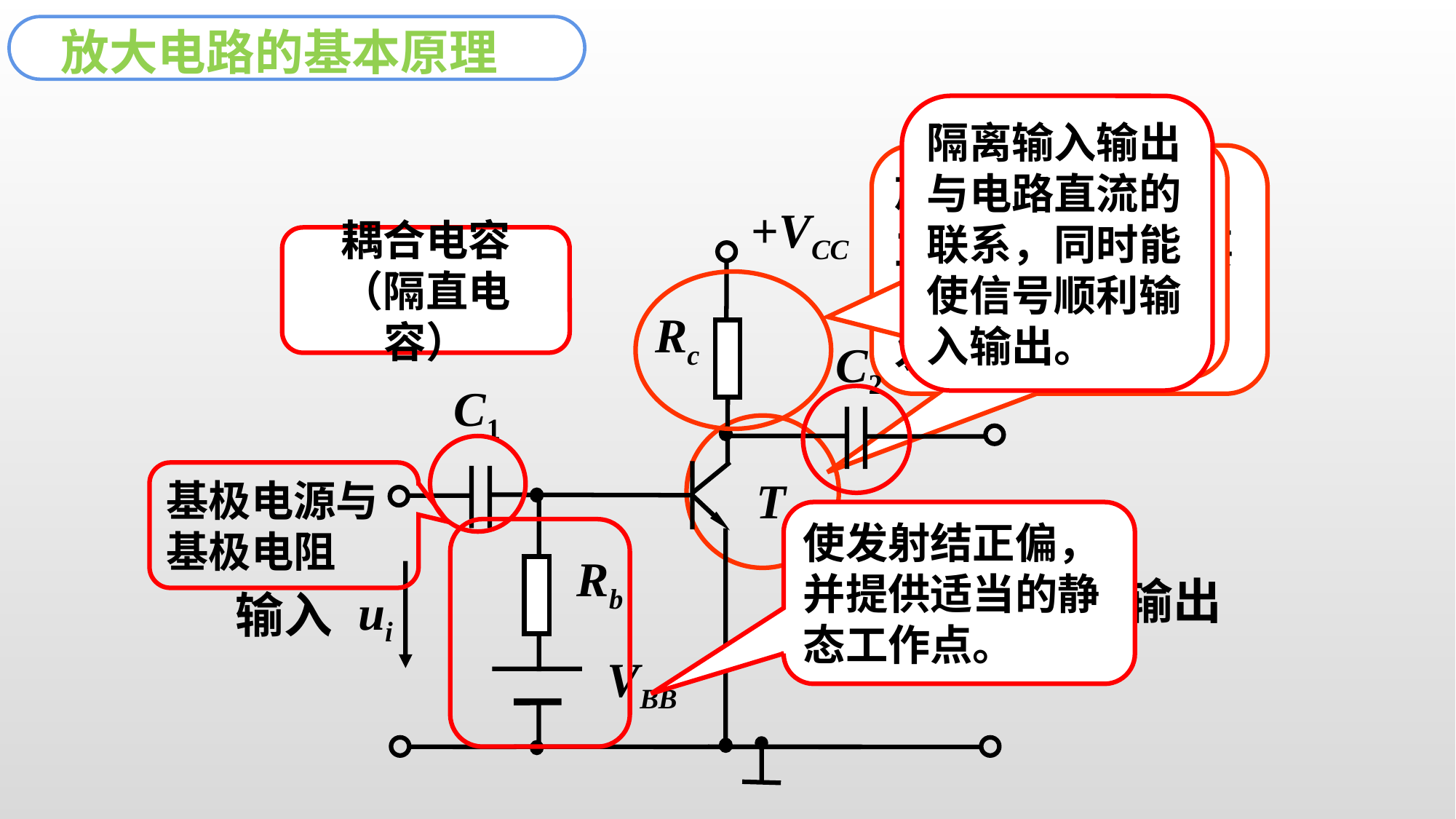

放大电路的基本原理
隔离输入输出与电路直流的联系，同时能使信号顺利输入输出。
耦合电容
（隔直电容）

集电极电阻，将变化的电流转变为变化的电压。

放大元件iC=β iB，工作在放大区，要保证集电结反偏，发射结正偏。

+VCC

Rc

C2

C1

T

Rb

VBB

基极电源与基极电阻
使发射结正偏，并提供适当的静态工作点。

uo

ui
输出
输入